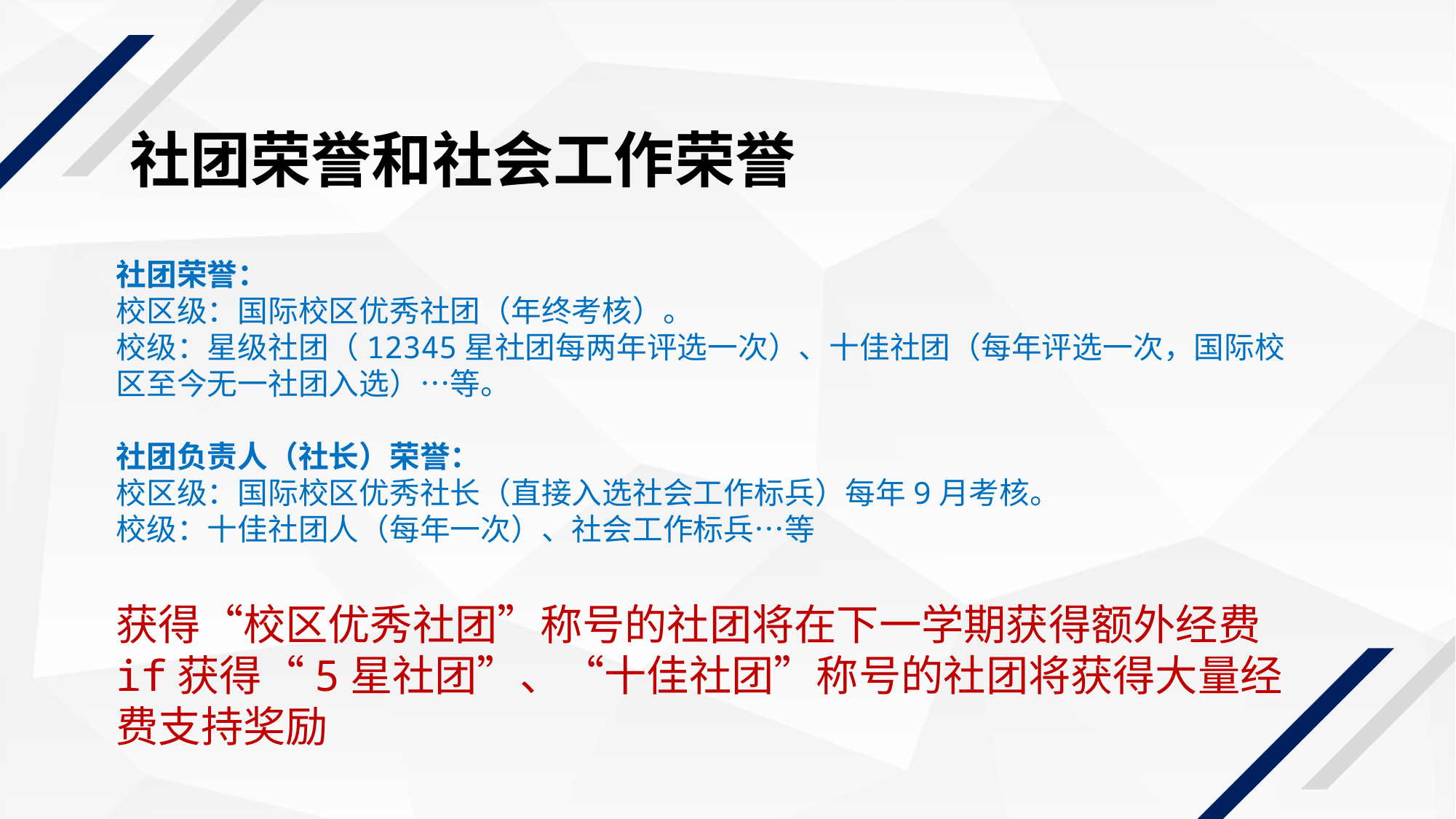

社团荣誉和社会工作荣誉
社团荣誉：
校区级：国际校区优秀社团（年终考核）。
校级：星级社团（12345星社团每两年评选一次）、十佳社团（每年评选一次，国际校区至今无一社团入选）…等。

社团负责人（社长）荣誉：
校区级：国际校区优秀社长（直接入选社会工作标兵）每年9月考核。
校级：十佳社团人（每年一次）、社会工作标兵…等

获得“校区优秀社团”称号的社团将在下一学期获得额外经费
if获得“5星社团”、“十佳社团”称号的社团将获得大量经费支持奖励